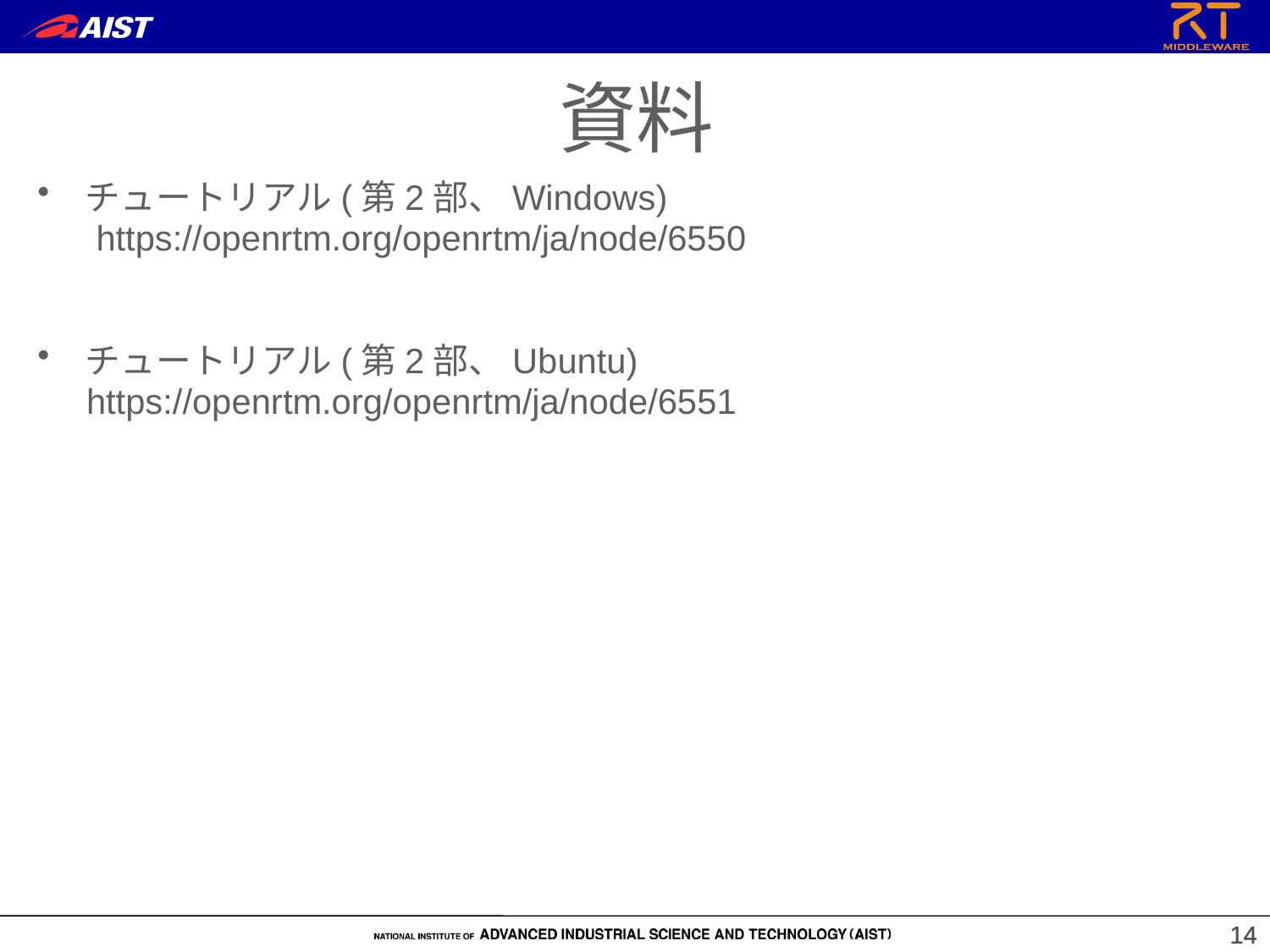

資料
チュートリアル(第2部、Windows)
      https://openrtm.org/openrtm/ja/node/6550

チュートリアル(第2部、Ubuntu)
     https://openrtm.org/openrtm/ja/node/6551
14
14